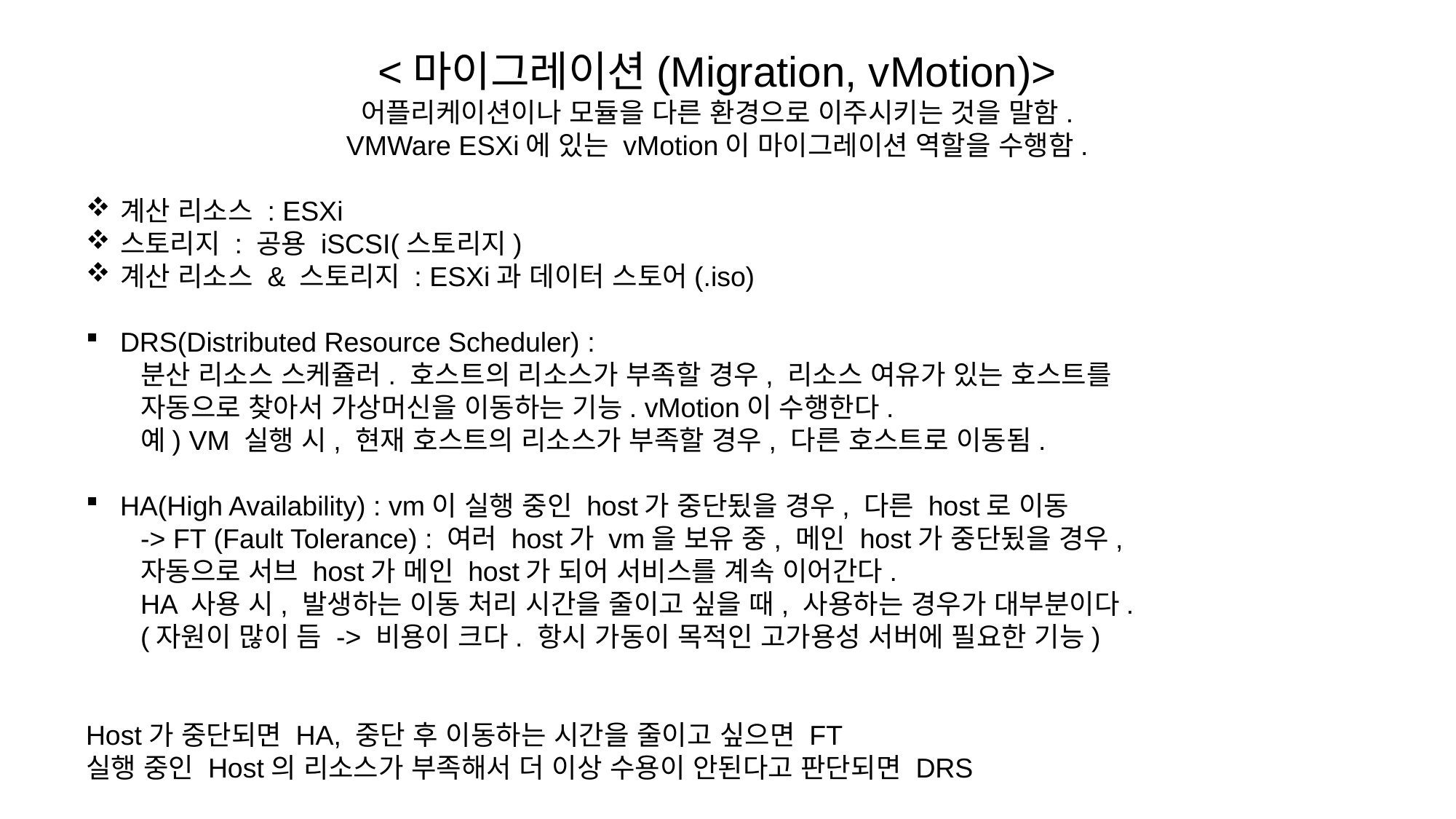

<마이그레이션(Migration, vMotion)>
어플리케이션이나 모듈을 다른 환경으로 이주시키는 것을 말함.
VMWare ESXi에 있는 vMotion이 마이그레이션 역할을 수행함.

계산 리소스 : ESXi
스토리지 : 공용 iSCSI(스토리지)
계산 리소스 & 스토리지 : ESXi과 데이터 스토어(.iso)

DRS(Distributed Resource Scheduler) :
분산 리소스 스케쥴러. 호스트의 리소스가 부족할 경우, 리소스 여유가 있는 호스트를
자동으로 찾아서 가상머신을 이동하는 기능. vMotion이 수행한다.
예) VM 실행 시, 현재 호스트의 리소스가 부족할 경우, 다른 호스트로 이동됨.

HA(High Availability) : vm이 실행 중인 host가 중단됬을 경우, 다른 host로 이동
-> FT (Fault Tolerance) : 여러 host가 vm을 보유 중, 메인 host가 중단됬을 경우,
자동으로 서브 host가 메인 host가 되어 서비스를 계속 이어간다.
HA 사용 시, 발생하는 이동 처리 시간을 줄이고 싶을 때, 사용하는 경우가 대부분이다.
(자원이 많이 듬 -> 비용이 크다. 항시 가동이 목적인 고가용성 서버에 필요한 기능)

Host가 중단되면 HA, 중단 후 이동하는 시간을 줄이고 싶으면 FT
실행 중인 Host의 리소스가 부족해서 더 이상 수용이 안된다고 판단되면 DRS